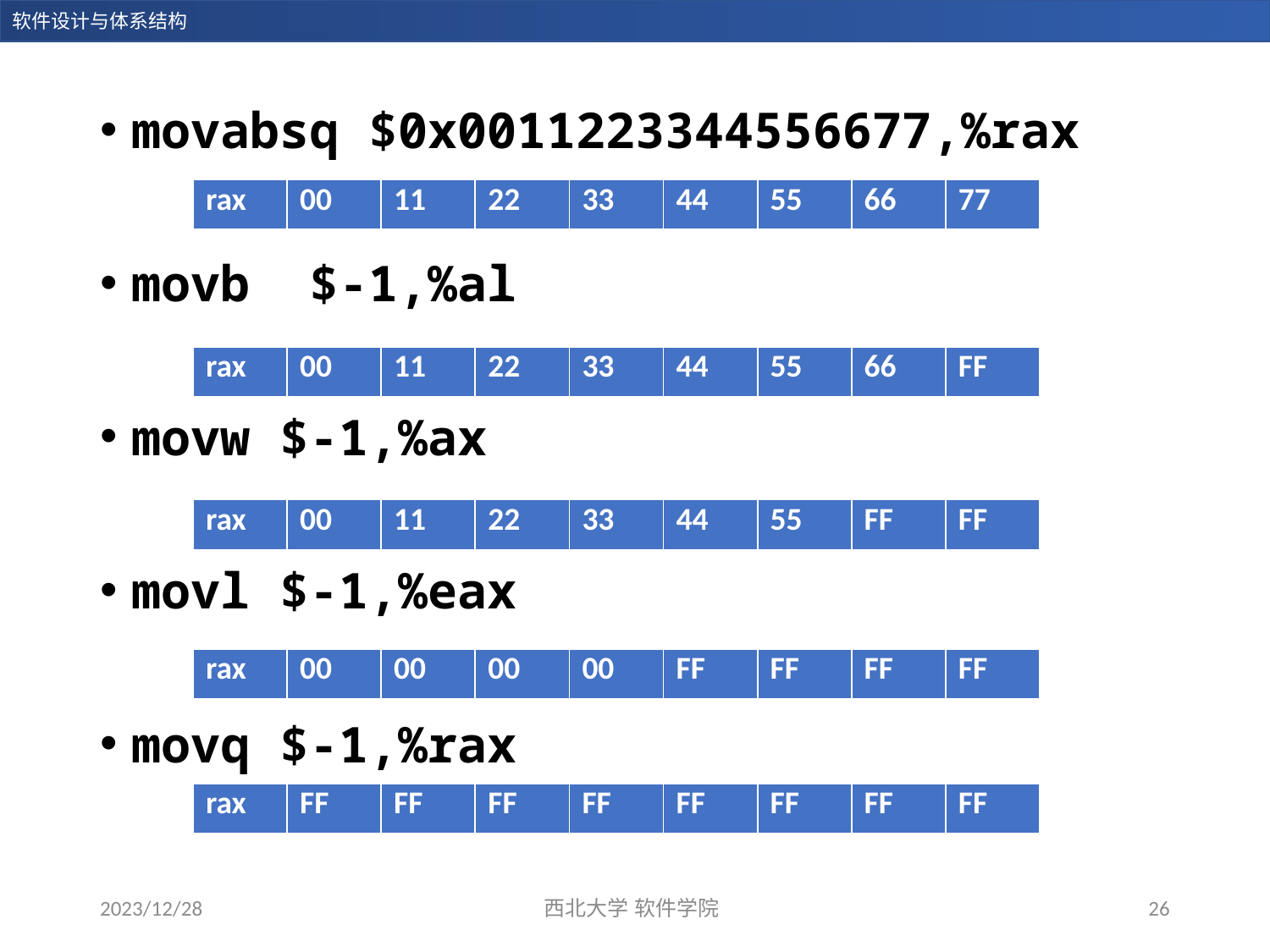

movabsq $0x0011223344556677,%rax

movb  $-1,%al

movw $-1,%ax

movl $-1,%eax

movq $-1,%rax

| rax | 00 | 11 | 22 | 33 | 44 | 55 | 66 | 77 |
| --- | --- | --- | --- | --- | --- | --- | --- | --- |
| rax | 00 | 11 | 22 | 33 | 44 | 55 | 66 | FF |
| --- | --- | --- | --- | --- | --- | --- | --- | --- |
| rax | 00 | 11 | 22 | 33 | 44 | 55 | FF | FF |
| --- | --- | --- | --- | --- | --- | --- | --- | --- |
| rax | 00 | 00 | 00 | 00 | FF | FF | FF | FF |
| --- | --- | --- | --- | --- | --- | --- | --- | --- |
| rax | FF | FF | FF | FF | FF | FF | FF | FF |
| --- | --- | --- | --- | --- | --- | --- | --- | --- |
2023/12/28
西北大学 软件学院
26